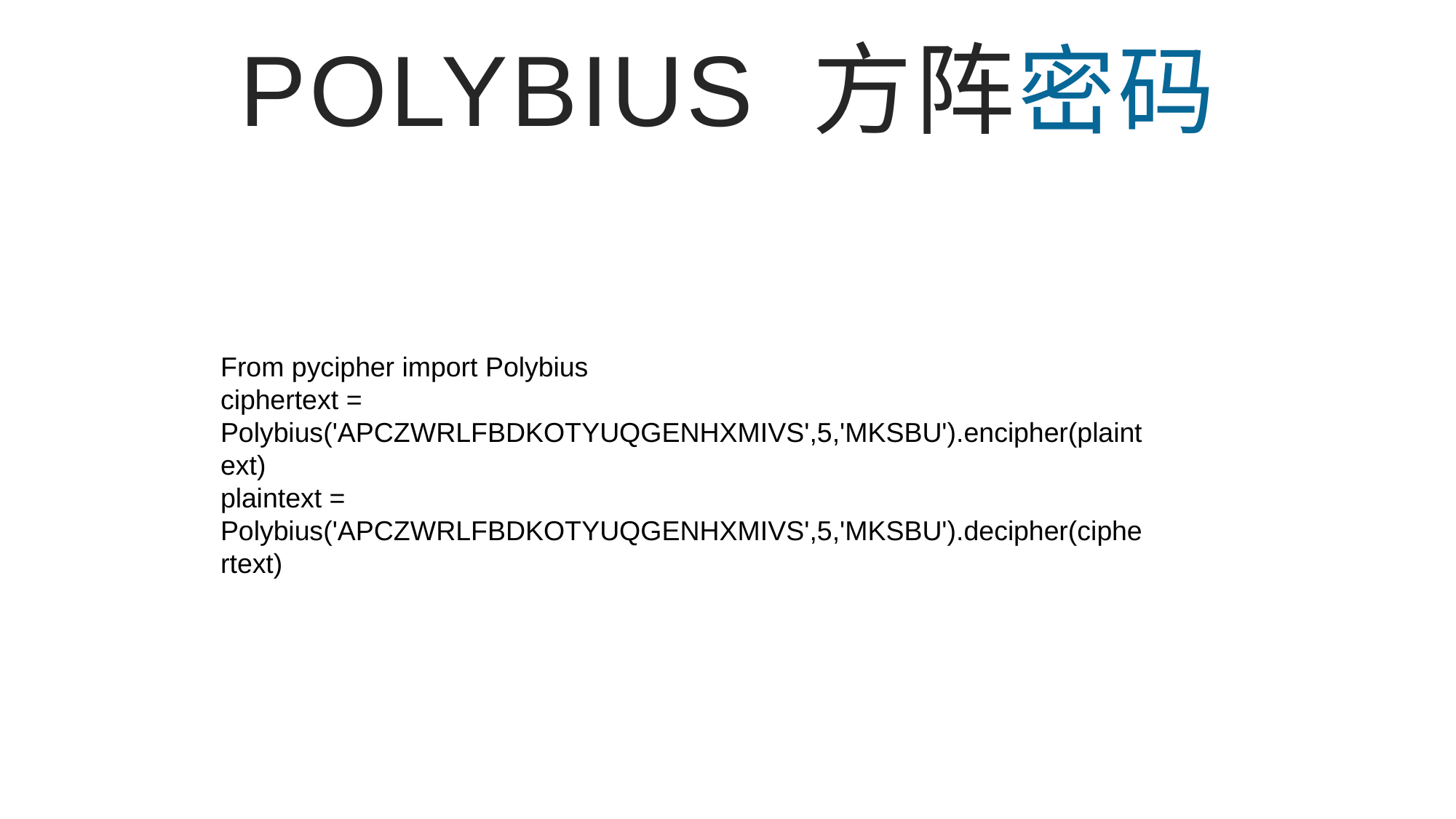

Polybius 方阵密码
From pycipher import Polybius
ciphertext = Polybius('APCZWRLFBDKOTYUQGENHXMIVS',5,'MKSBU').encipher(plaintext)
plaintext = Polybius('APCZWRLFBDKOTYUQGENHXMIVS',5,'MKSBU').decipher(ciphertext)